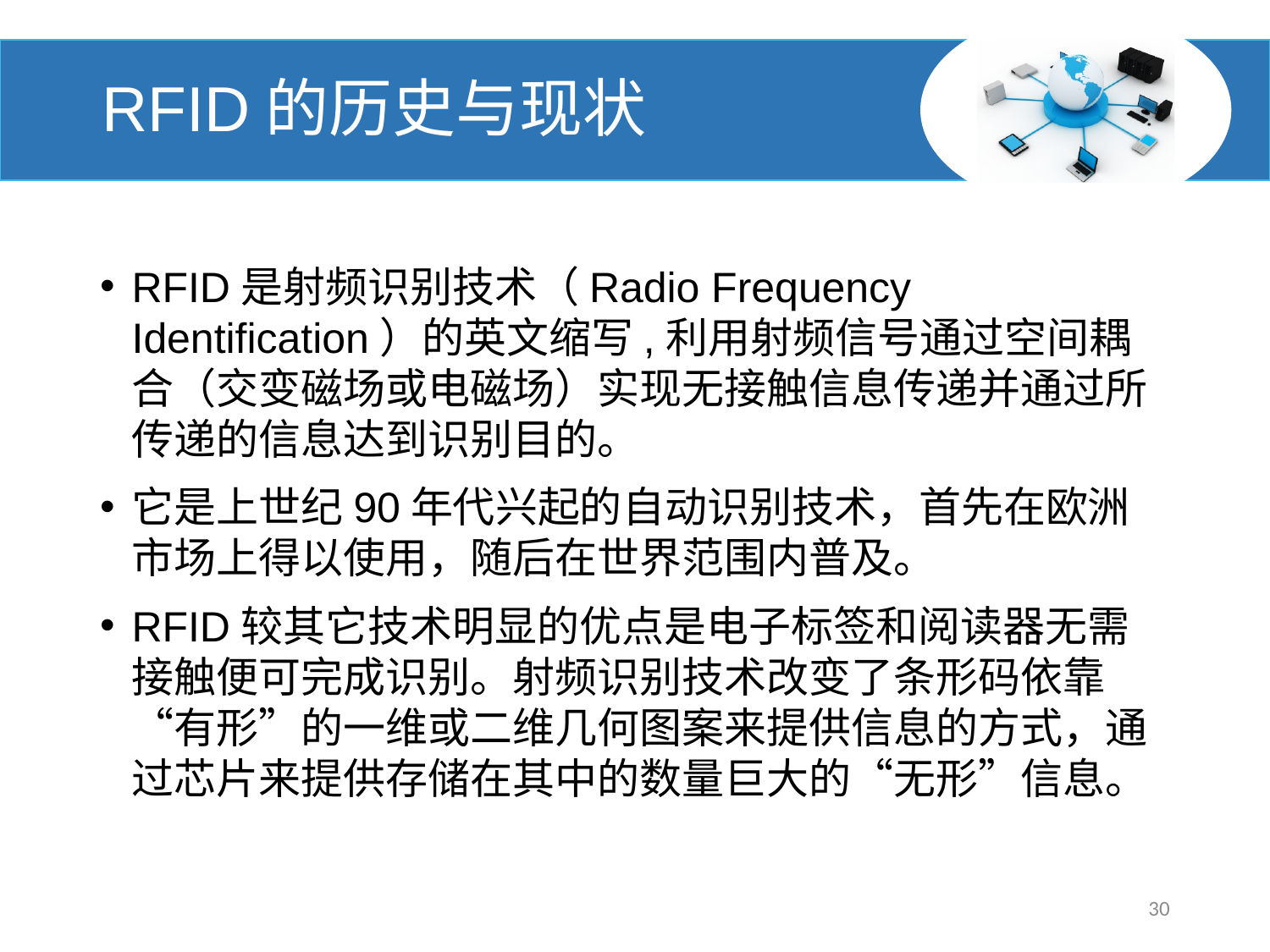

# RFID的历史与现状
RFID是射频识别技术（Radio Frequency Identification）的英文缩写,利用射频信号通过空间耦合（交变磁场或电磁场）实现无接触信息传递并通过所传递的信息达到识别目的。
它是上世纪90年代兴起的自动识别技术，首先在欧洲市场上得以使用，随后在世界范围内普及。
RFID较其它技术明显的优点是电子标签和阅读器无需接触便可完成识别。射频识别技术改变了条形码依靠“有形”的一维或二维几何图案来提供信息的方式，通过芯片来提供存储在其中的数量巨大的“无形”信息。

30